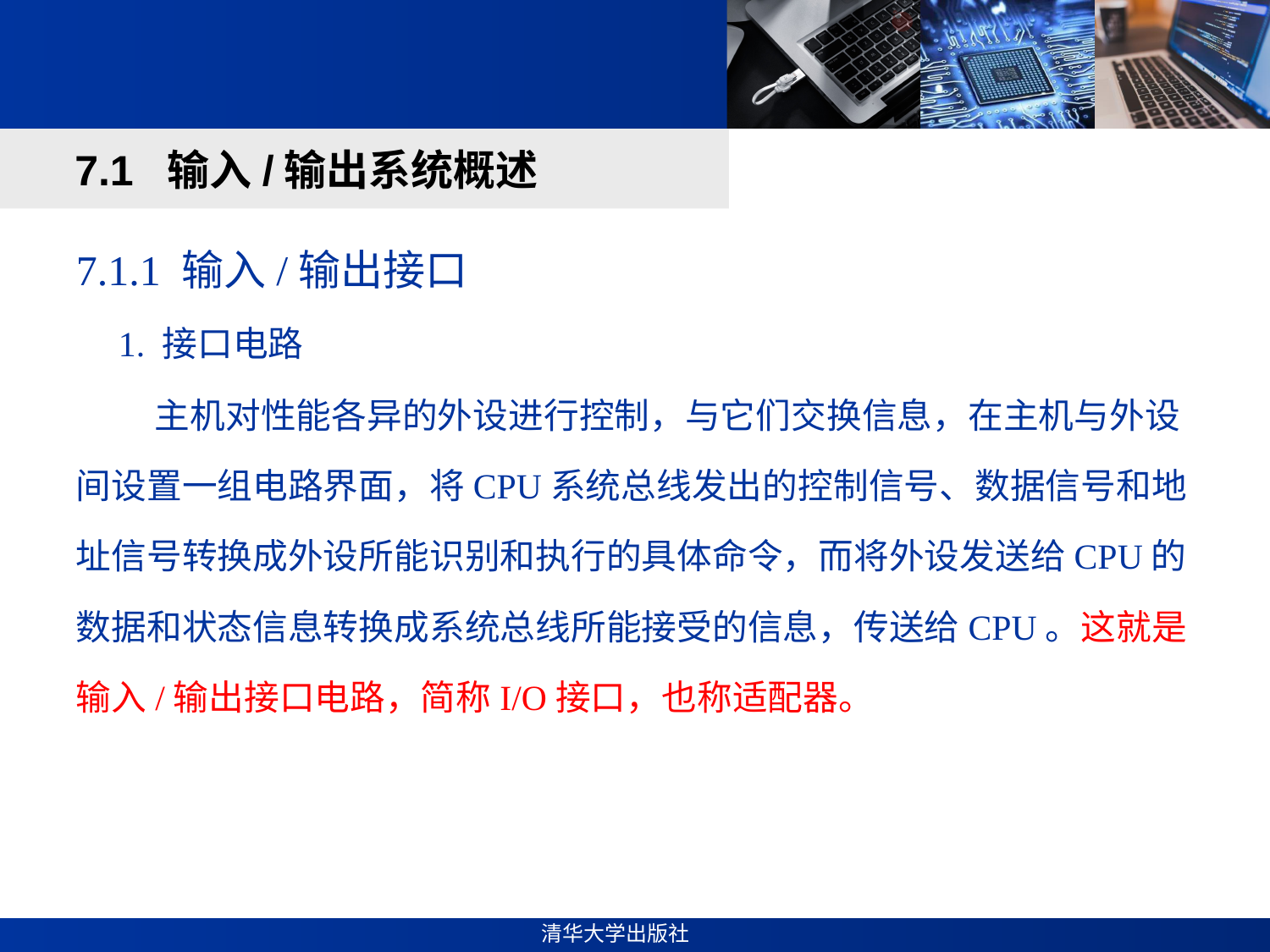

#
7.1  输入/输出系统概述
7.1.1 输入/输出接口
    1. 接口电路
         主机对性能各异的外设进行控制，与它们交换信息，在主机与外设间设置一组电路界面，将CPU系统总线发出的控制信号、数据信号和地址信号转换成外设所能识别和执行的具体命令，而将外设发送给CPU的数据和状态信息转换成系统总线所能接受的信息，传送给CPU。这就是输入/输出接口电路，简称I/O接口，也称适配器。